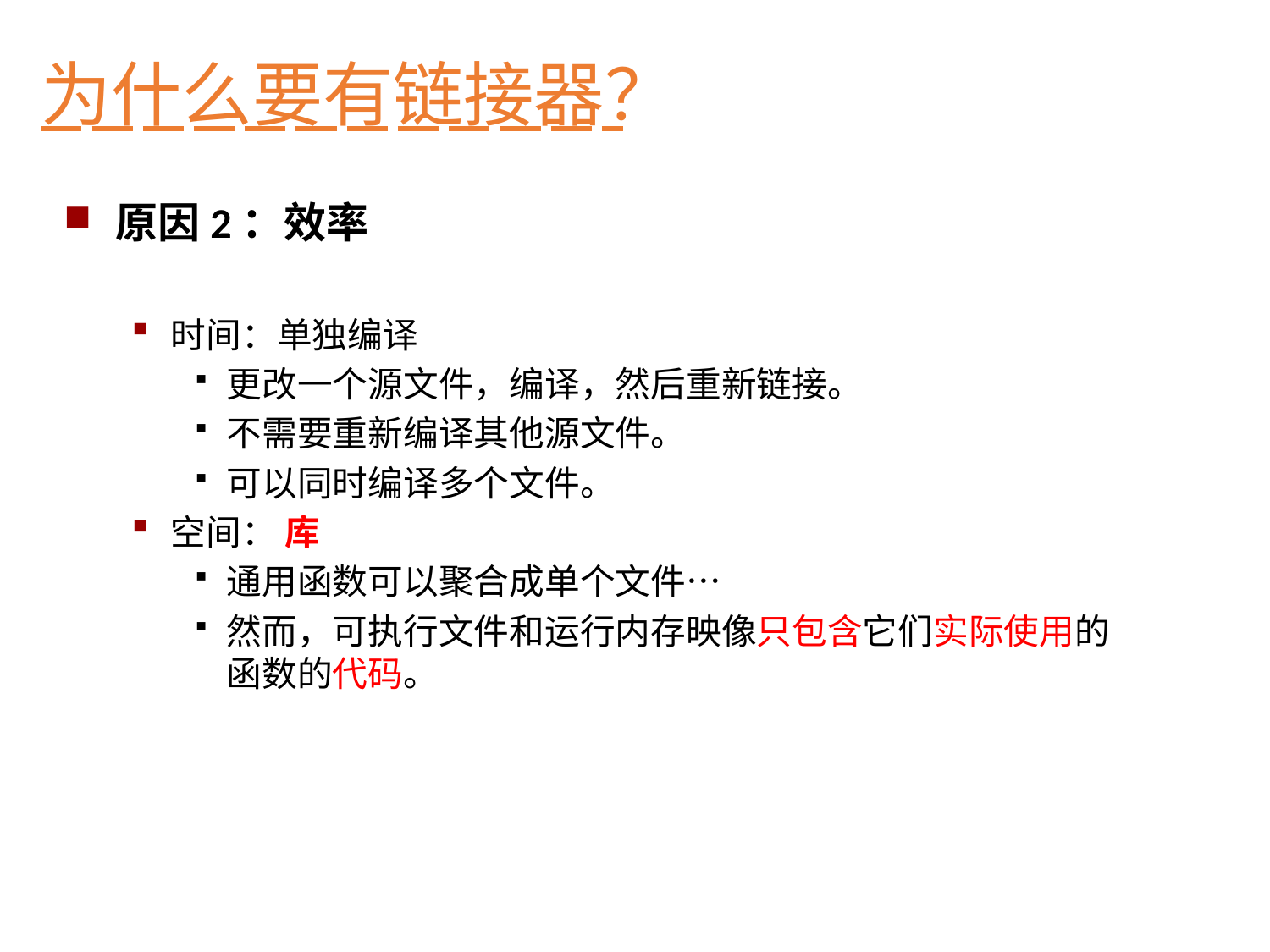

为什么要有链接器？
原因2：效率

时间：单独编译
更改一个源文件，编译，然后重新链接。
不需要重新编译其他源文件。
可以同时编译多个文件。
空间： 库
通用函数可以聚合成单个文件…
然而，可执行文件和运行内存映像只包含它们实际使用的函数的代码。